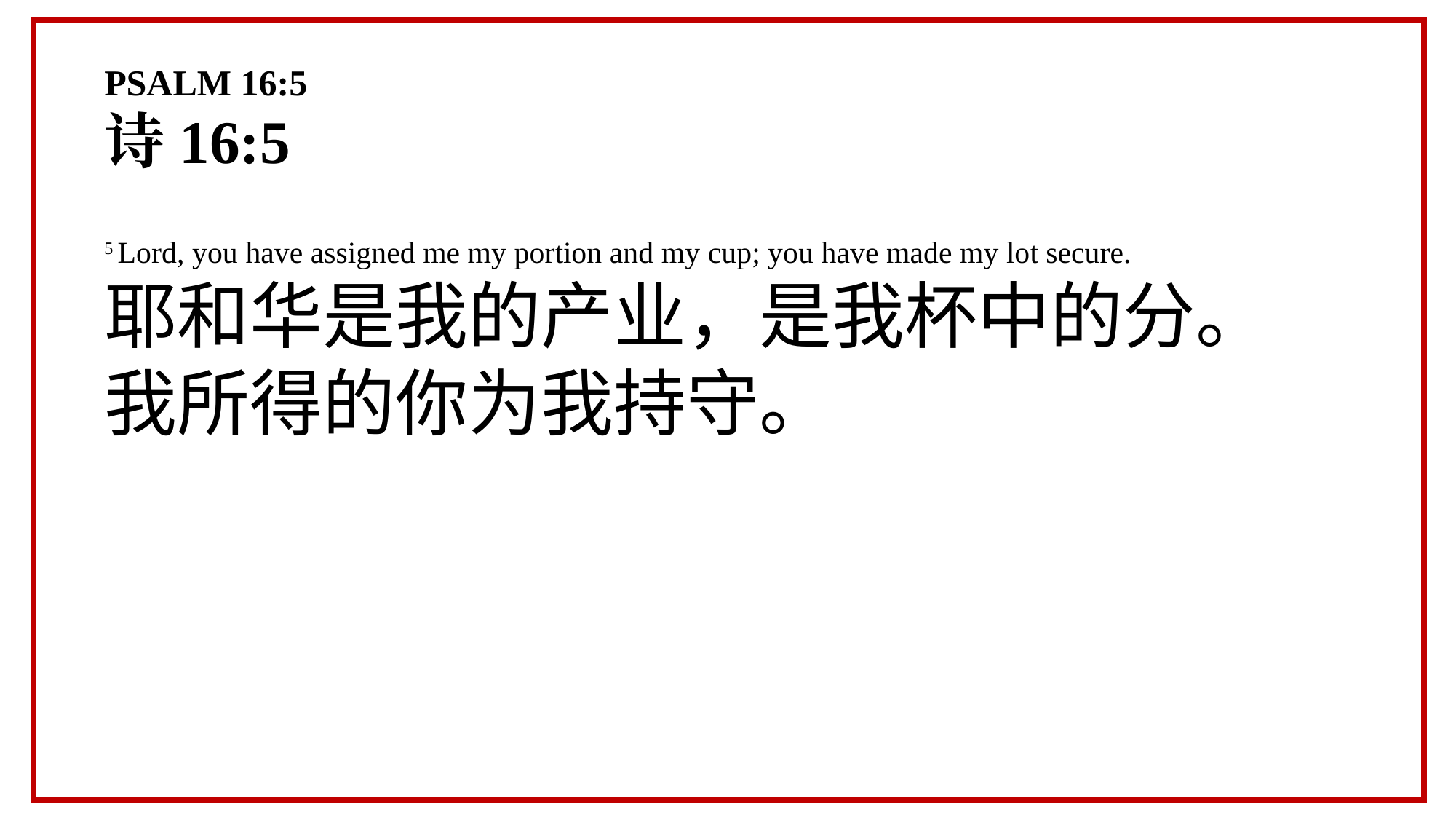

PSALM 16:5
诗16:5
5 Lord, you have assigned me my portion and my cup; you have made my lot secure.
耶和华是我的产业，是我杯中的分。我所得的你为我持守。